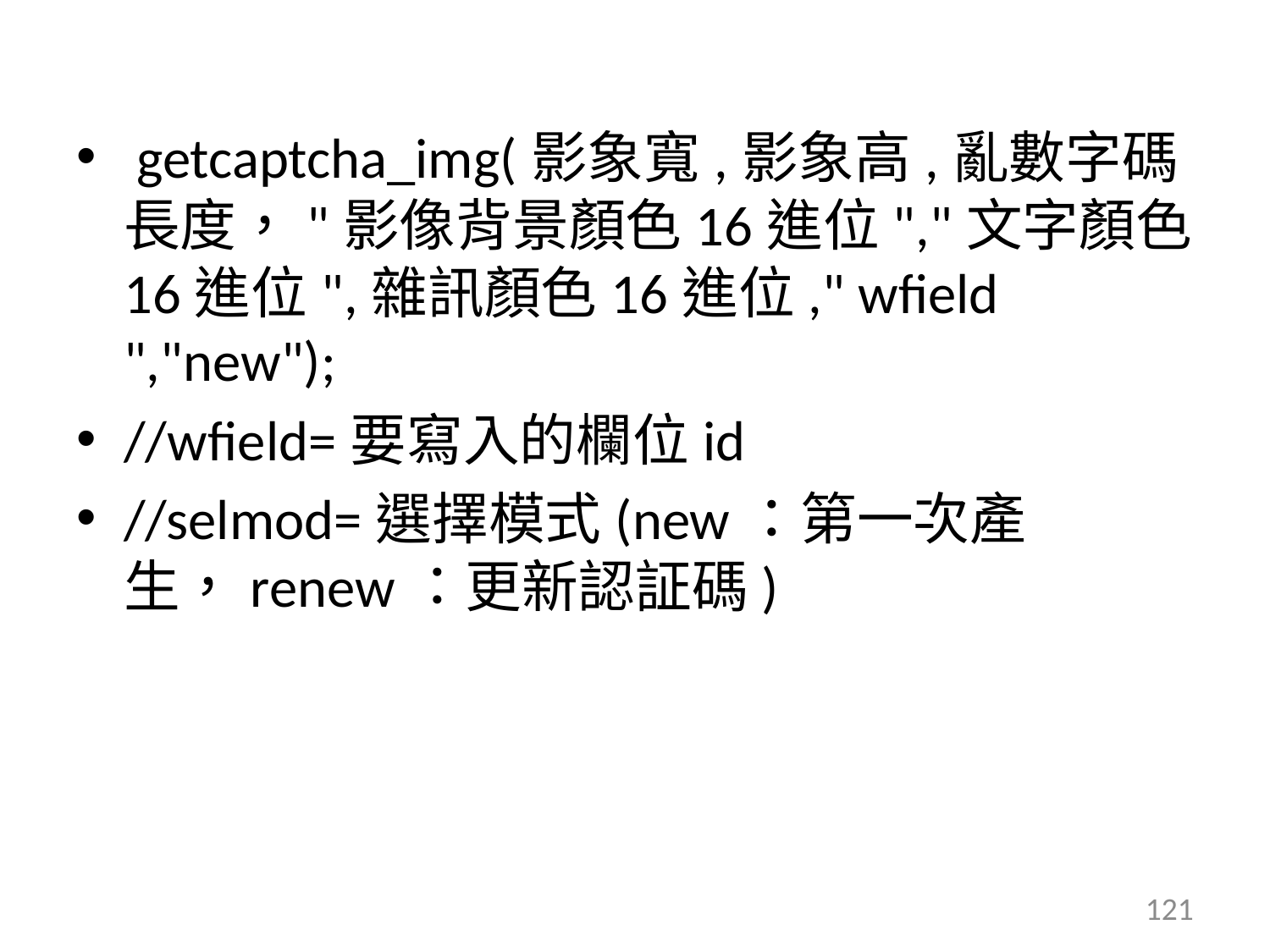

getcaptcha_img(影象寬,影象高,亂數字碼長度，"影像背景顏色16進位","文字顏色16進位",雜訊顏色16進位," wfield ","new");
//wfield=要寫入的欄位id
//selmod=選擇模式(new：第一次產生，renew：更新認証碼)
121